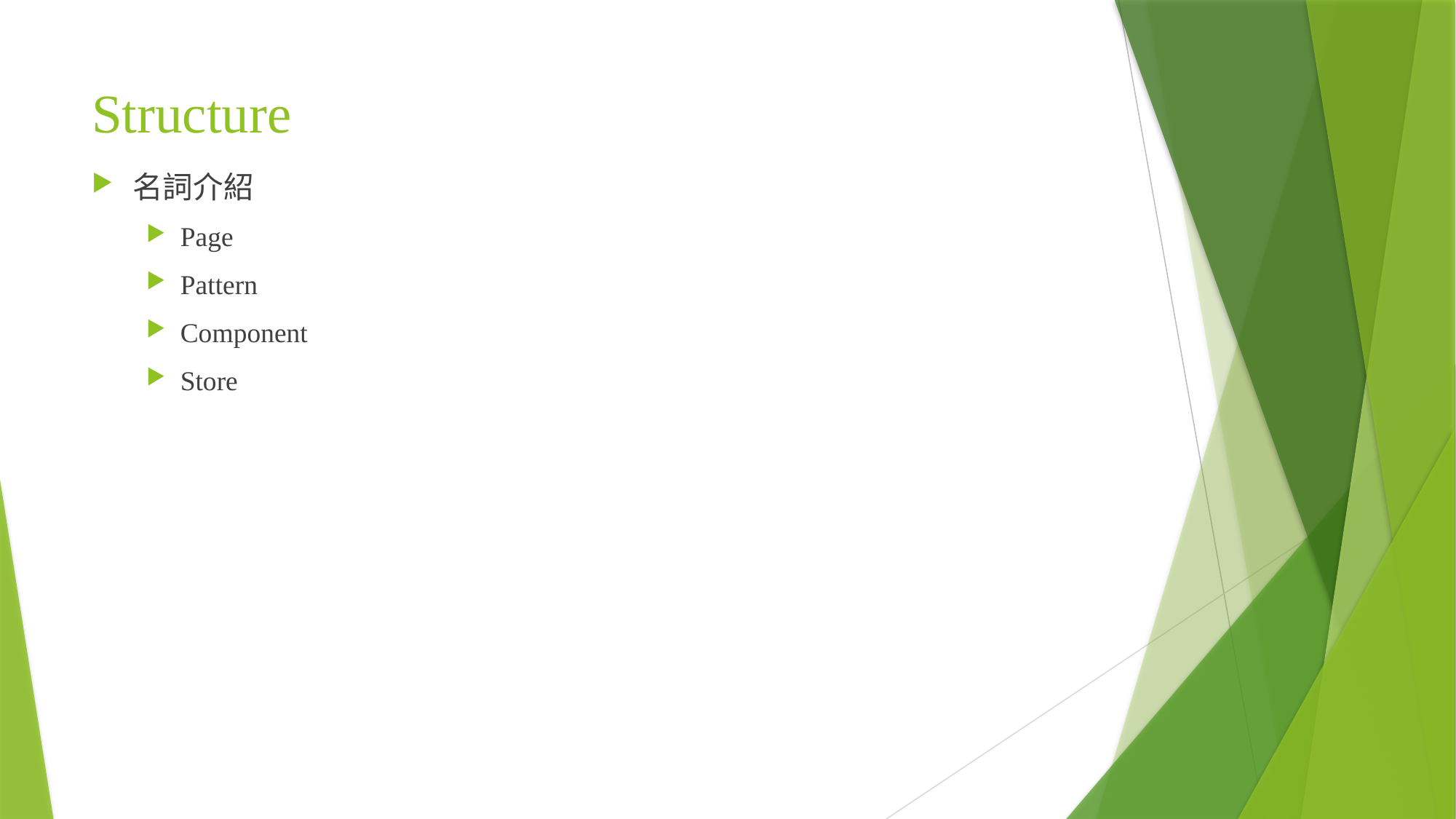

# Structure
名詞介紹
Page
Pattern
Component
Store